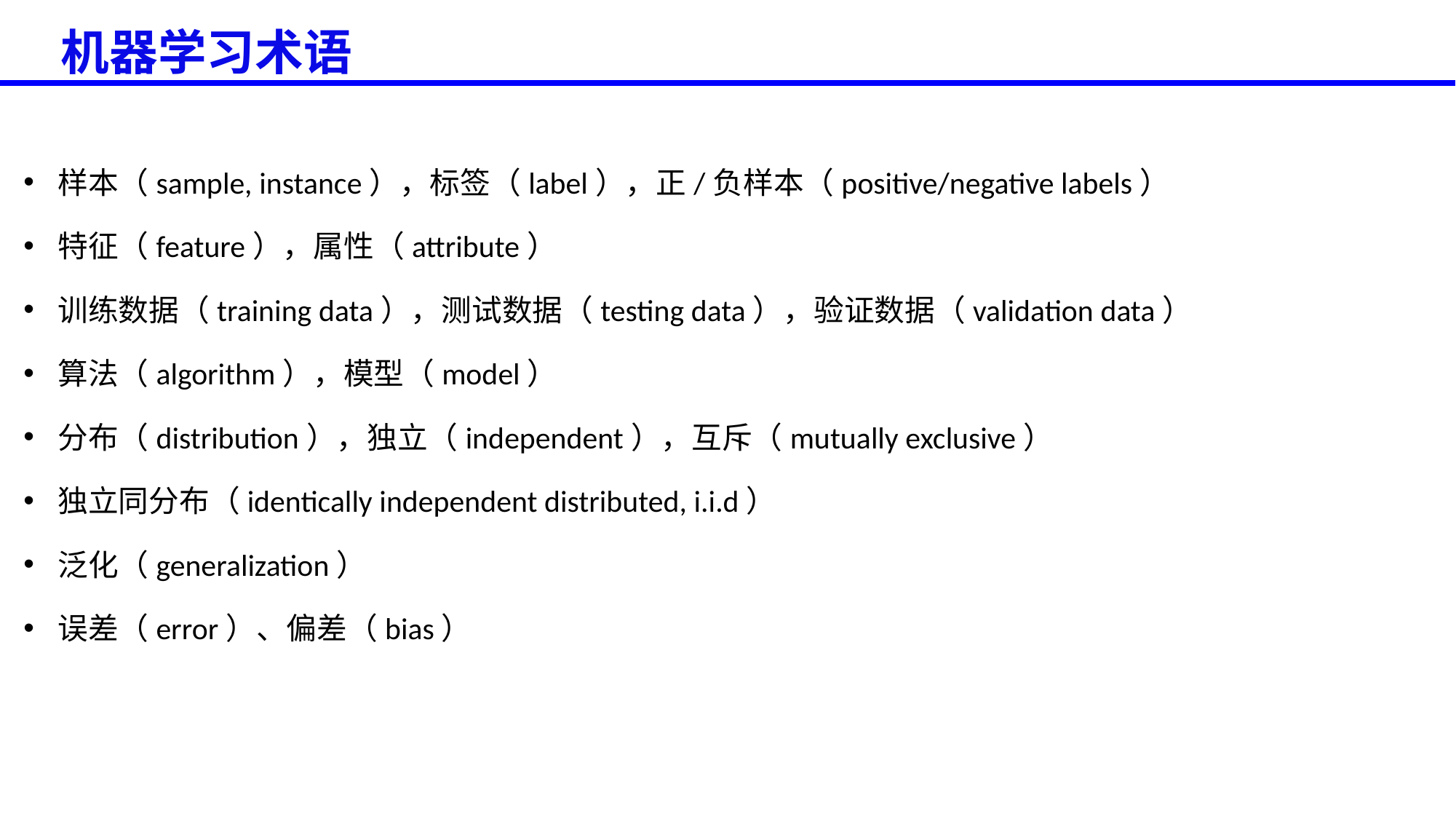

机器学习术语
样本（sample, instance），标签（label），正/负样本（positive/negative labels）
特征（feature），属性（attribute）
训练数据（training data），测试数据（testing data），验证数据（validation data）
算法（algorithm），模型（model）
分布（distribution），独立（independent），互斥（mutually exclusive）
独立同分布（identically independent distributed, i.i.d）
泛化（generalization）
误差（error）、偏差（bias）